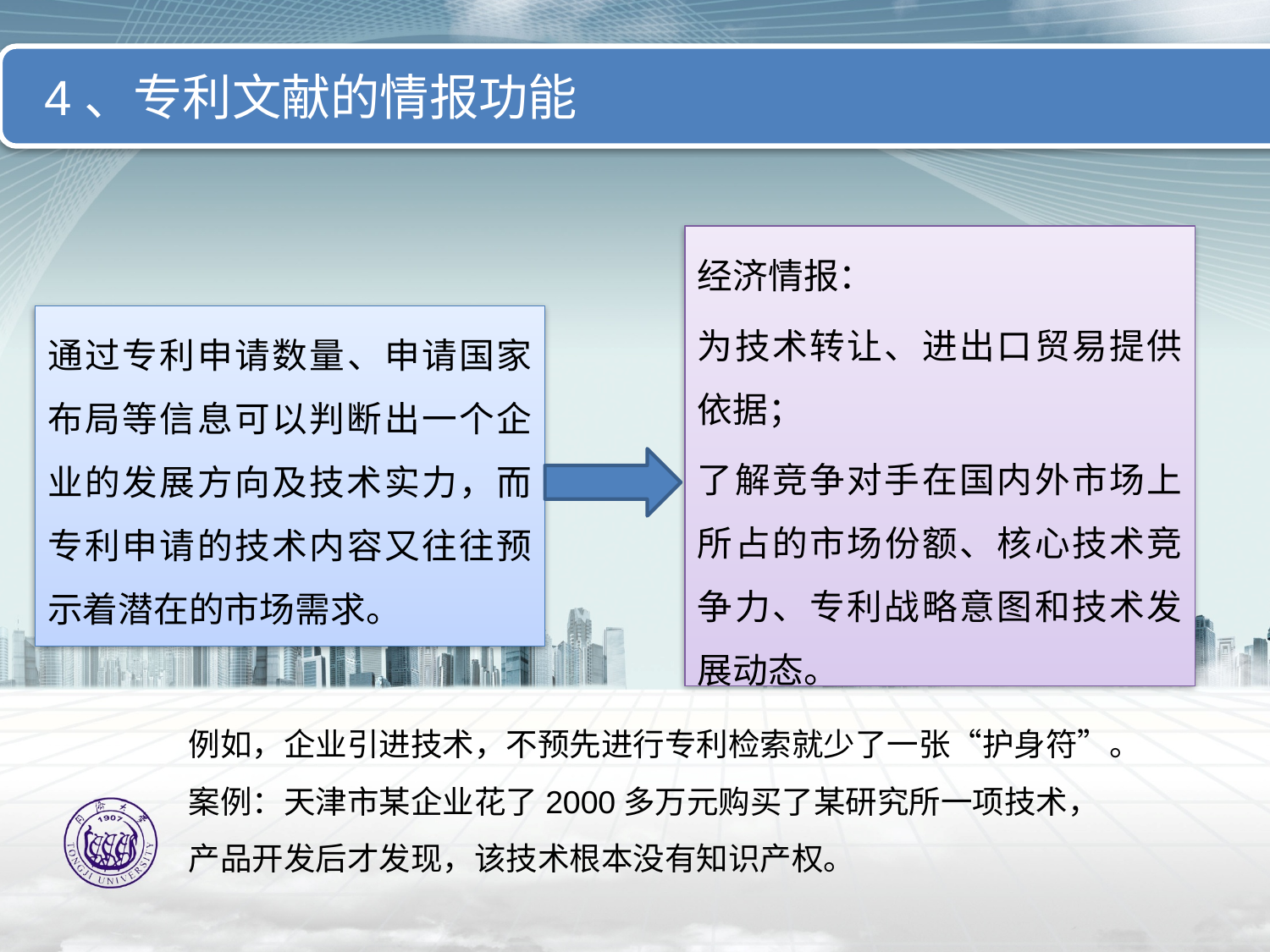

4、专利文献的情报功能
经济情报：
为技术转让、进出口贸易提供依据；
了解竞争对手在国内外市场上所占的市场份额、核心技术竞争力、专利战略意图和技术发展动态。
通过专利申请数量、申请国家布局等信息可以判断出一个企业的发展方向及技术实力，而专利申请的技术内容又往往预示着潜在的市场需求。

例如，企业引进技术，不预先进行专利检索就少了一张“护身符”。
案例：天津市某企业花了2000多万元购买了某研究所一项技术，产品开发后才发现，该技术根本没有知识产权。